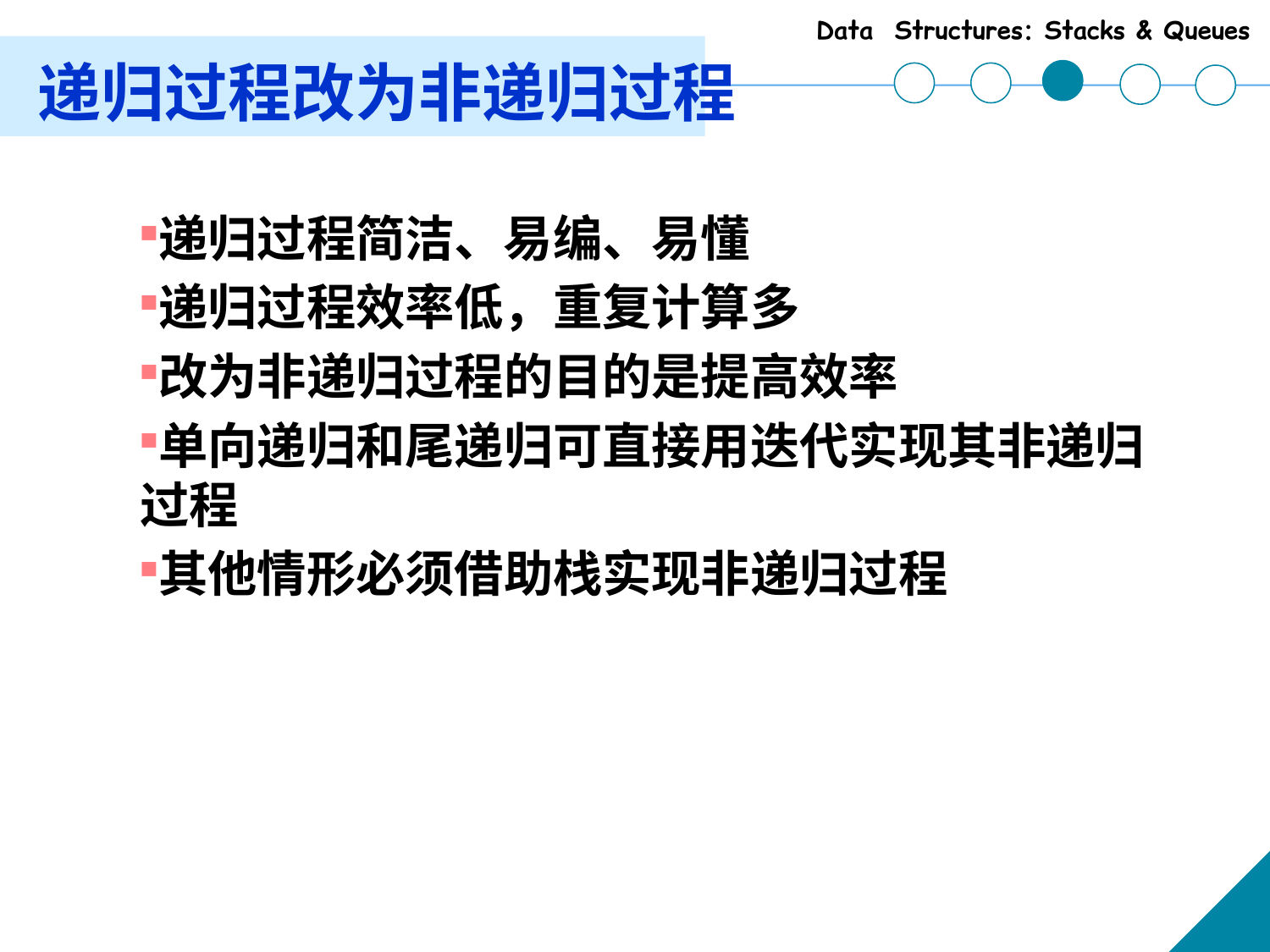

# 递归过程改为非递归过程

递归过程简洁、易编、易懂
递归过程效率低，重复计算多
改为非递归过程的目的是提高效率
单向递归和尾递归可直接用迭代实现其非递归过程
其他情形必须借助栈实现非递归过程